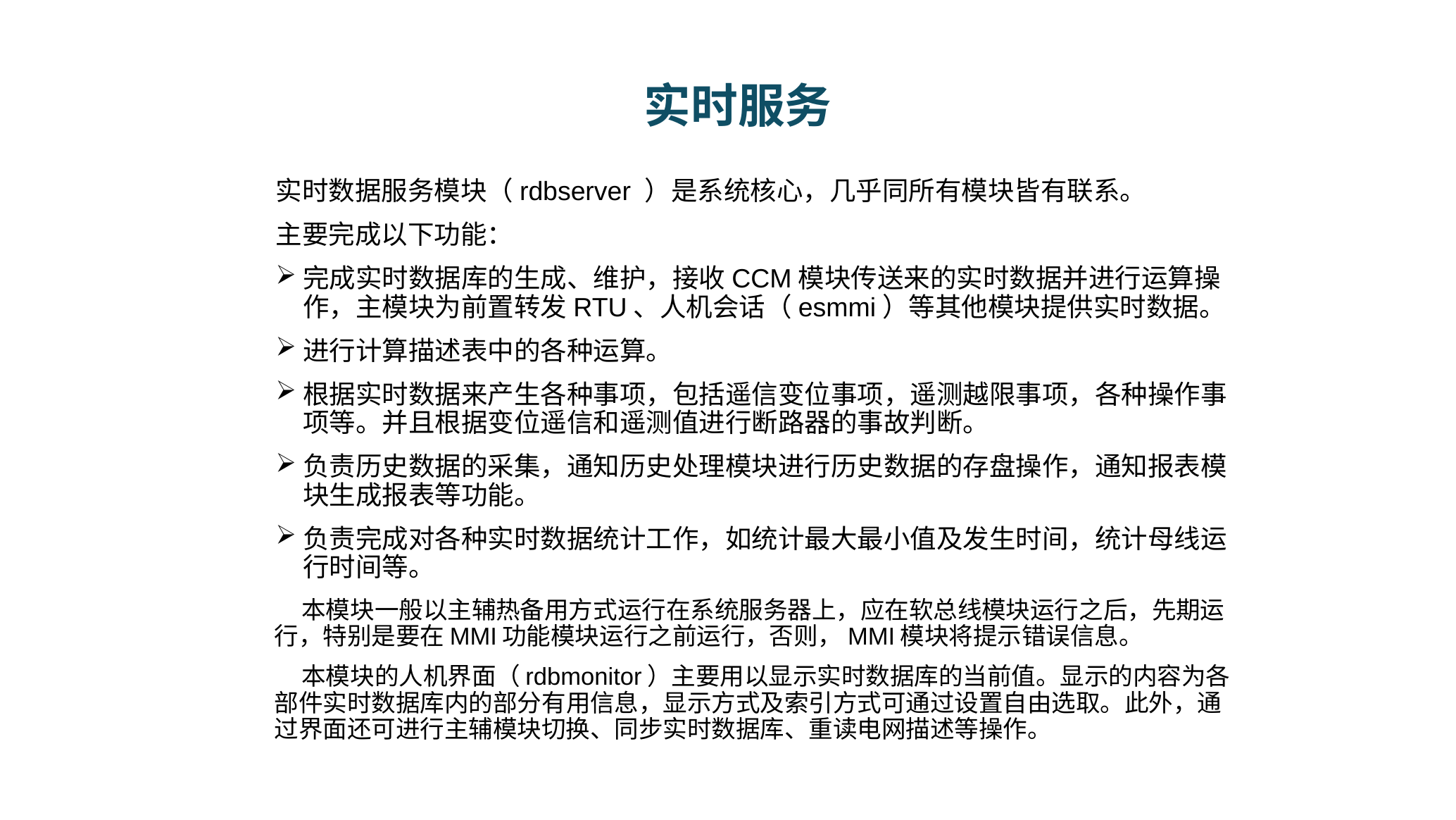

# 实时服务
实时数据服务模块（rdbserver ）是系统核心，几乎同所有模块皆有联系。
主要完成以下功能：
完成实时数据库的生成、维护，接收CCM模块传送来的实时数据并进行运算操作，主模块为前置转发RTU、人机会话（esmmi）等其他模块提供实时数据。
进行计算描述表中的各种运算。
根据实时数据来产生各种事项，包括遥信变位事项，遥测越限事项，各种操作事项等。并且根据变位遥信和遥测值进行断路器的事故判断。
负责历史数据的采集，通知历史处理模块进行历史数据的存盘操作，通知报表模块生成报表等功能。
负责完成对各种实时数据统计工作，如统计最大最小值及发生时间，统计母线运行时间等。
    本模块一般以主辅热备用方式运行在系统服务器上，应在软总线模块运行之后，先期运行，特别是要在MMI功能模块运行之前运行，否则，MMI模块将提示错误信息。
    本模块的人机界面（rdbmonitor）主要用以显示实时数据库的当前值。显示的内容为各部件实时数据库内的部分有用信息，显示方式及索引方式可通过设置自由选取。此外，通过界面还可进行主辅模块切换、同步实时数据库、重读电网描述等操作。